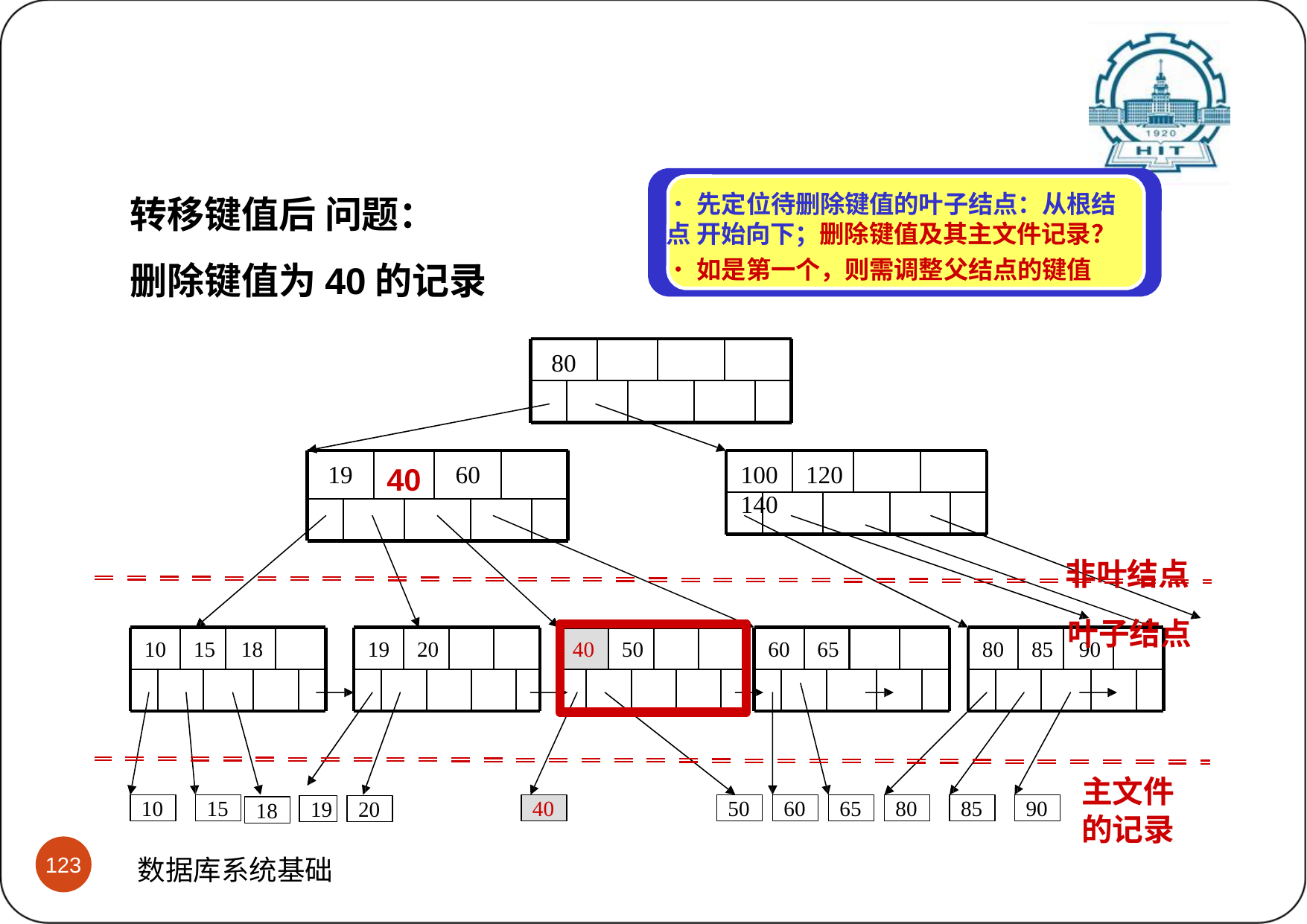

# B+树之分裂与合并过程再示例
(8)更复杂之删除

转移键值后 问题：
删除键值为40的记录

•先定位待删除键值的叶子结点：从根结点 开始向下；删除键值及其主文件记录？
•如是第一个，则需调整父结点的键值

80

19
60
100	120	140
40

非叶结点 叶子结点

10	15	18
19	20
40	50
60	65
80	85	90

主文件 的记录
10
15
40
50
60
65
80
85
90
19
20
18